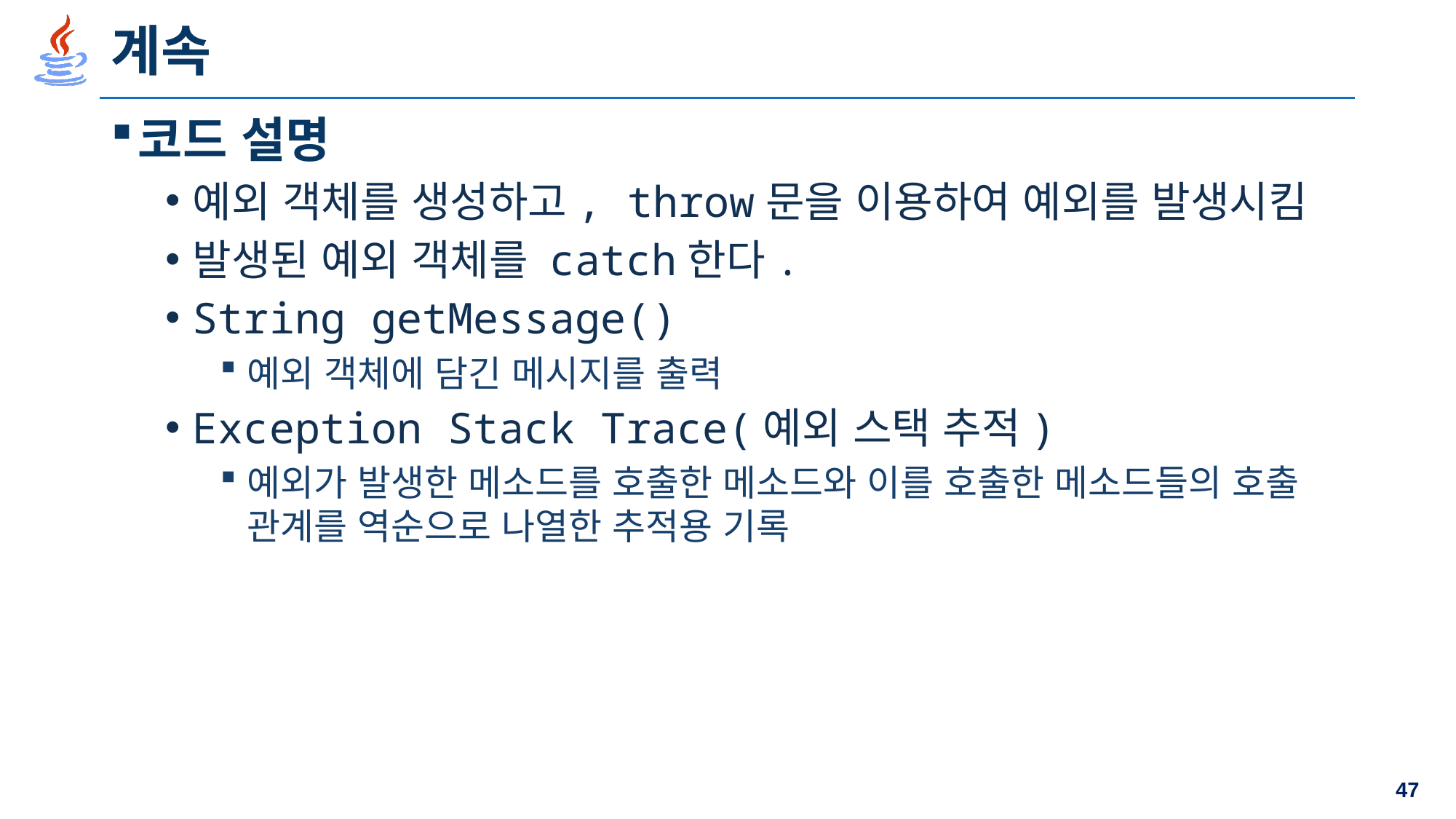

# 계속
코드 설명
예외 객체를 생성하고, throw문을 이용하여 예외를 발생시킴
발생된 예외 객체를 catch한다.
String getMessage()
예외 객체에 담긴 메시지를 출력
Exception Stack Trace(예외 스택 추적)
예외가 발생한 메소드를 호출한 메소드와 이를 호출한 메소드들의 호출 관계를 역순으로 나열한 추적용 기록

47